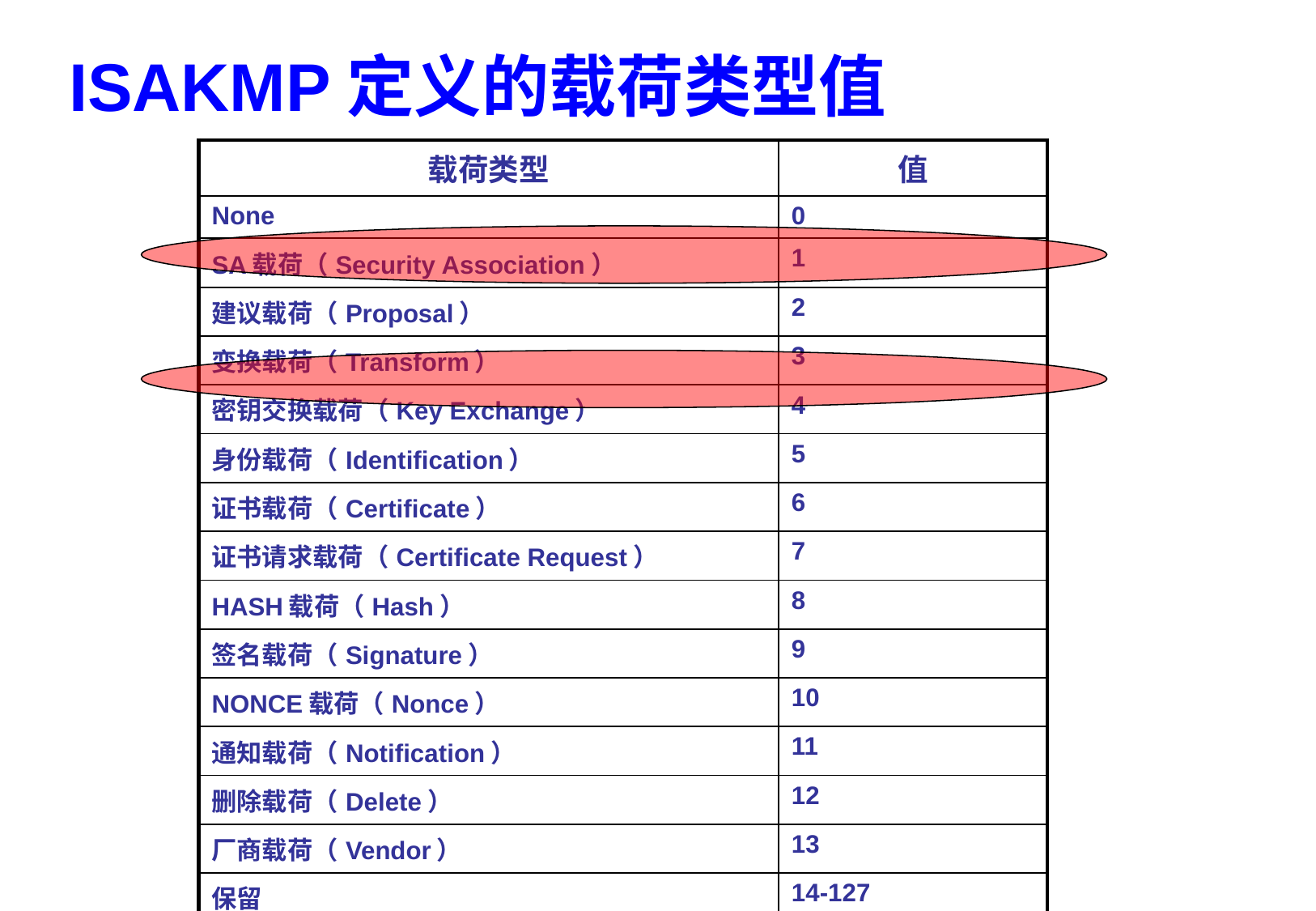

# ISAKMP定义的载荷类型值
| 载荷类型 | 值 |
| --- | --- |
| None | 0 |
| SA载荷（Security Association） | 1 |
| 建议载荷（Proposal） | 2 |
| 变换载荷（Transform） | 3 |
| 密钥交换载荷（Key Exchange） | 4 |
| 身份载荷（Identification） | 5 |
| 证书载荷（Certificate） | 6 |
| 证书请求载荷（Certificate Request） | 7 |
| HASH载荷（Hash） | 8 |
| 签名载荷（Signature） | 9 |
| NONCE载荷（Nonce） | 10 |
| 通知载荷（Notification） | 11 |
| 删除载荷（Delete） | 12 |
| 厂商载荷（Vendor） | 13 |
| 保留 | 14-127 |
| 私有用途 | 128-255 |